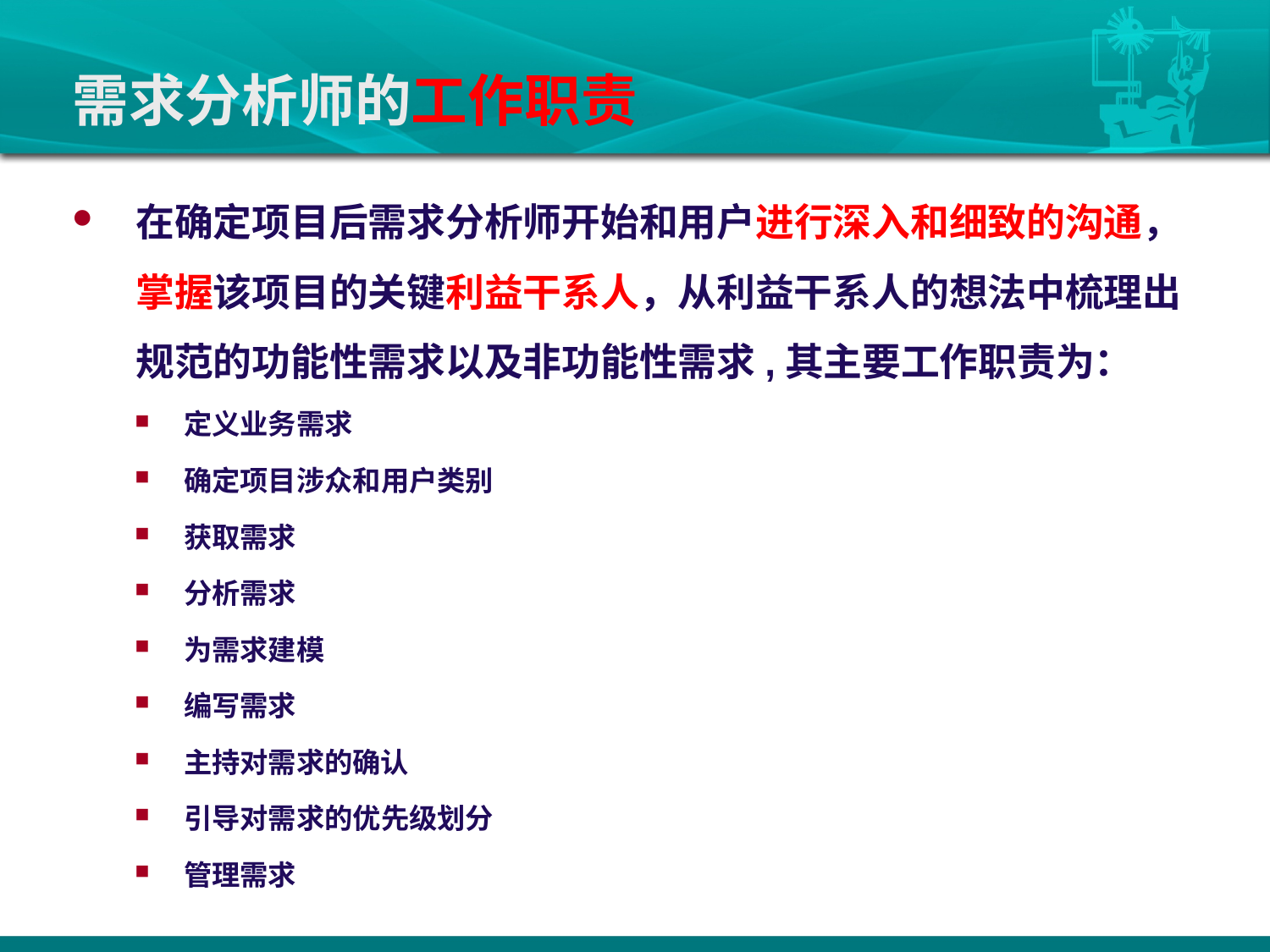

# 需求分析师的工作职责
在确定项目后需求分析师开始和用户进行深入和细致的沟通，掌握该项目的关键利益干系人，从利益干系人的想法中梳理出规范的功能性需求以及非功能性需求,其主要工作职责为：
定义业务需求
确定项目涉众和用户类别
获取需求
分析需求
为需求建模
编写需求
主持对需求的确认
引导对需求的优先级划分
管理需求